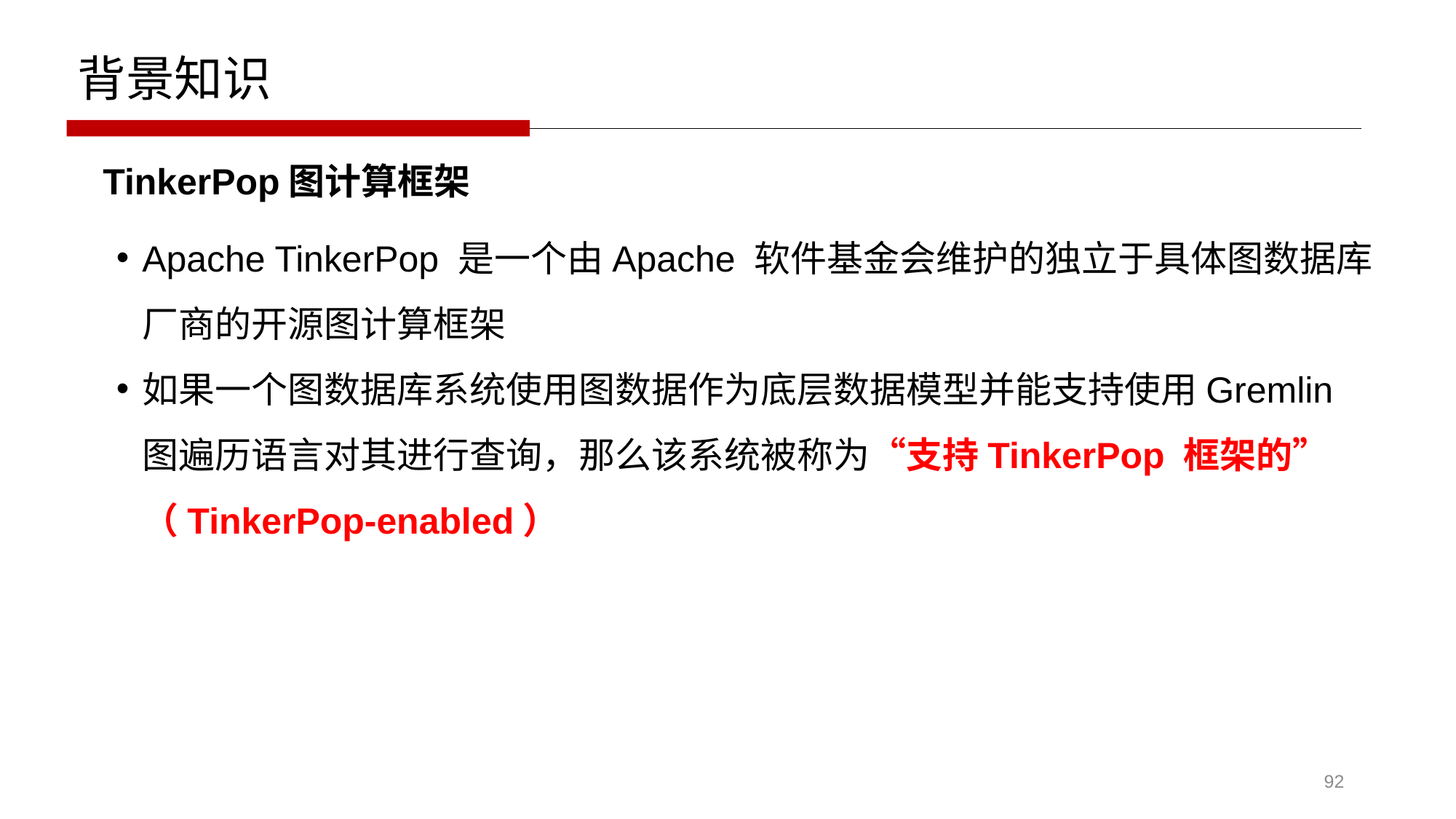

背景知识

TinkerPop图计算框架
Apache TinkerPop 是一个由Apache 软件基金会维护的独立于具体图数据库厂商的开源图计算框架
如果一个图数据库系统使用图数据作为底层数据模型并能支持使用Gremlin 图遍历语言对其进行查询，那么该系统被称为“支持TinkerPop 框架的”（TinkerPop-enabled）
92